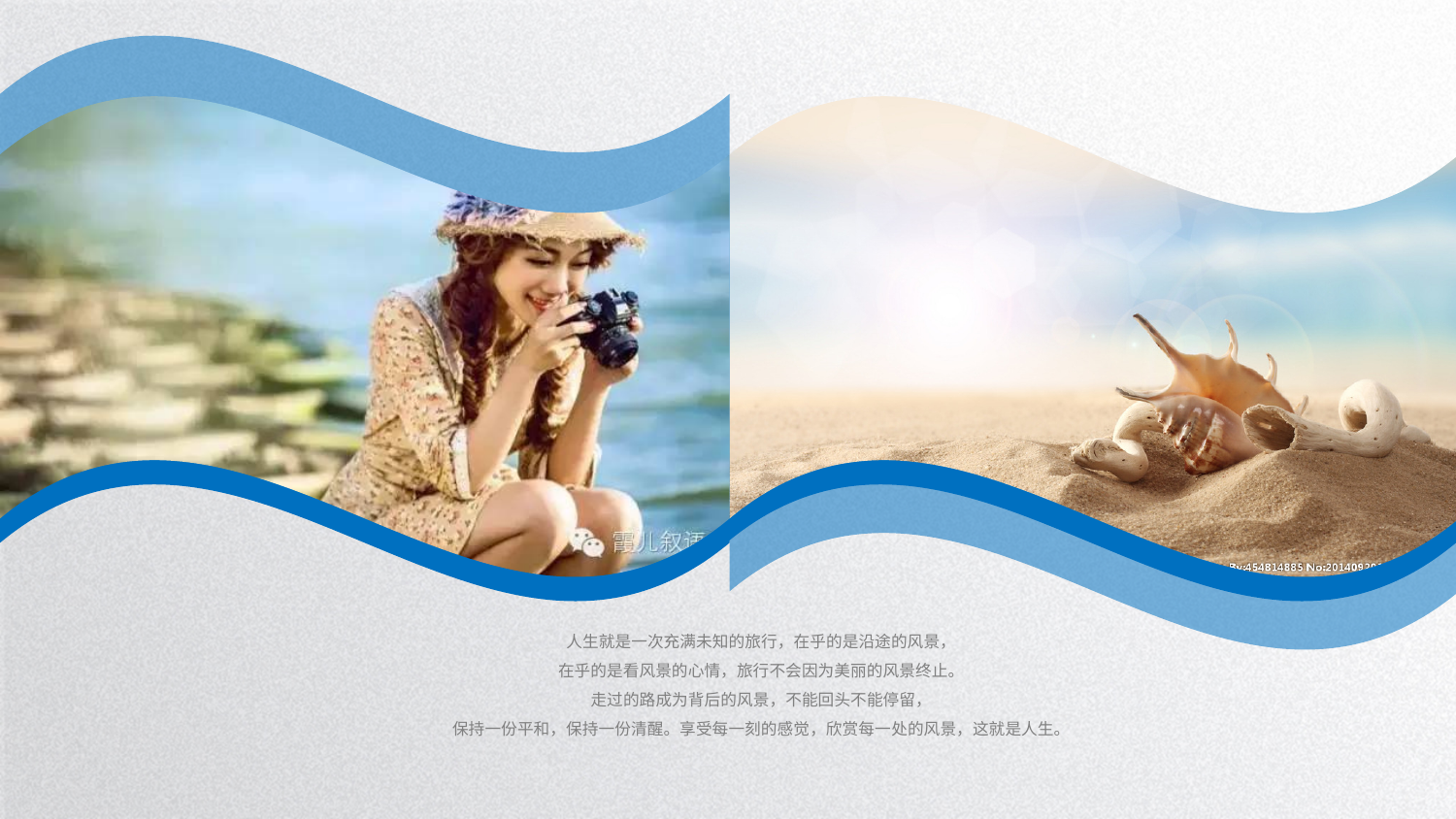

人生就是一次充满未知的旅行，在乎的是沿途的风景，
在乎的是看风景的心情，旅行不会因为美丽的风景终止。
走过的路成为背后的风景，不能回头不能停留，
保持一份平和，保持一份清醒。享受每一刻的感觉，欣赏每一处的风景，这就是人生。